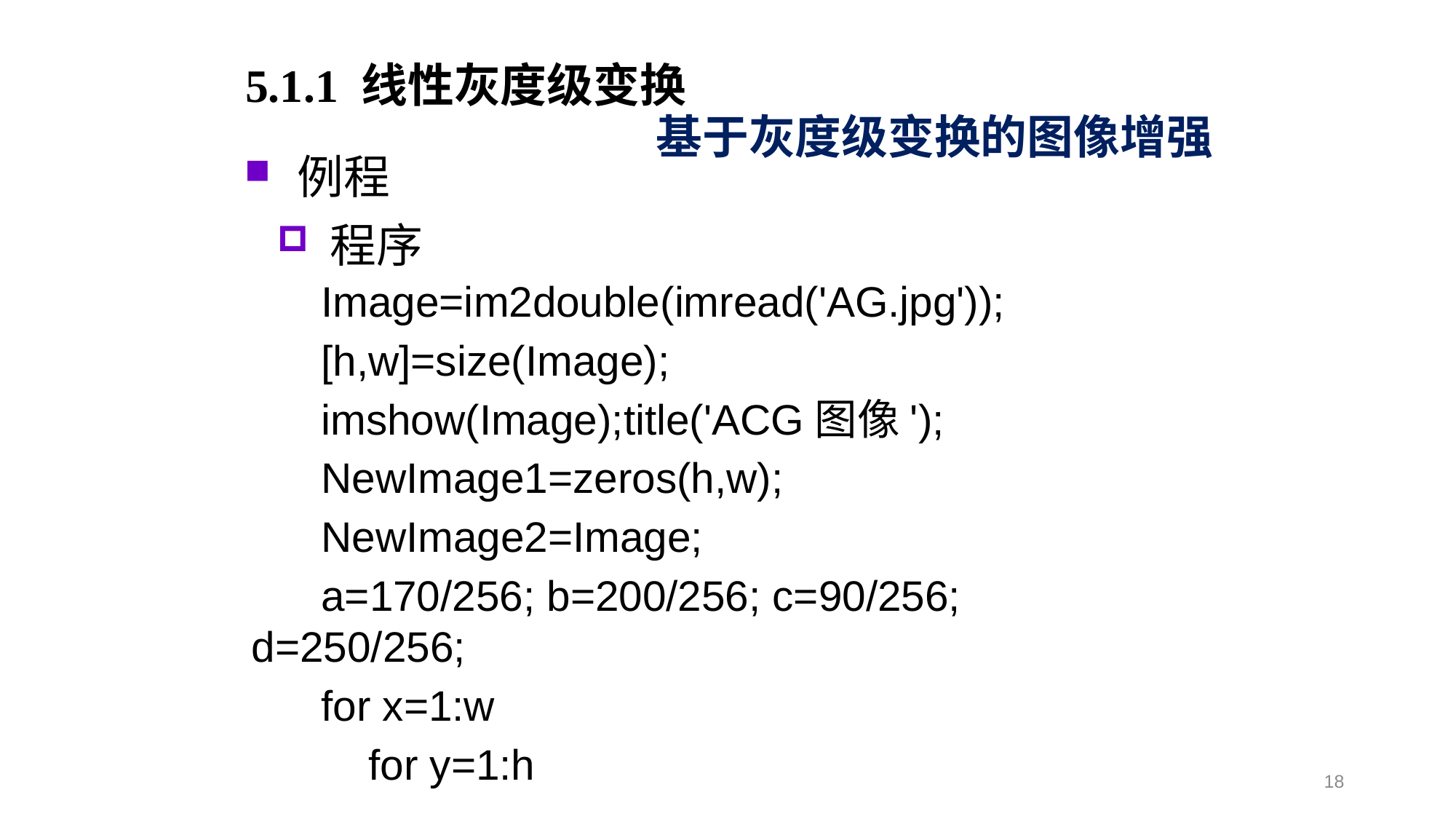

5.1.1 线性灰度级变换
基于灰度级变换的图像增强
例程
程序
Image=im2double(imread('AG.jpg'));
[h,w]=size(Image);
imshow(Image);title('ACG图像');
NewImage1=zeros(h,w);
NewImage2=Image;
a=170/256; b=200/256; c=90/256; d=250/256;
for x=1:w
    for y=1:h
18